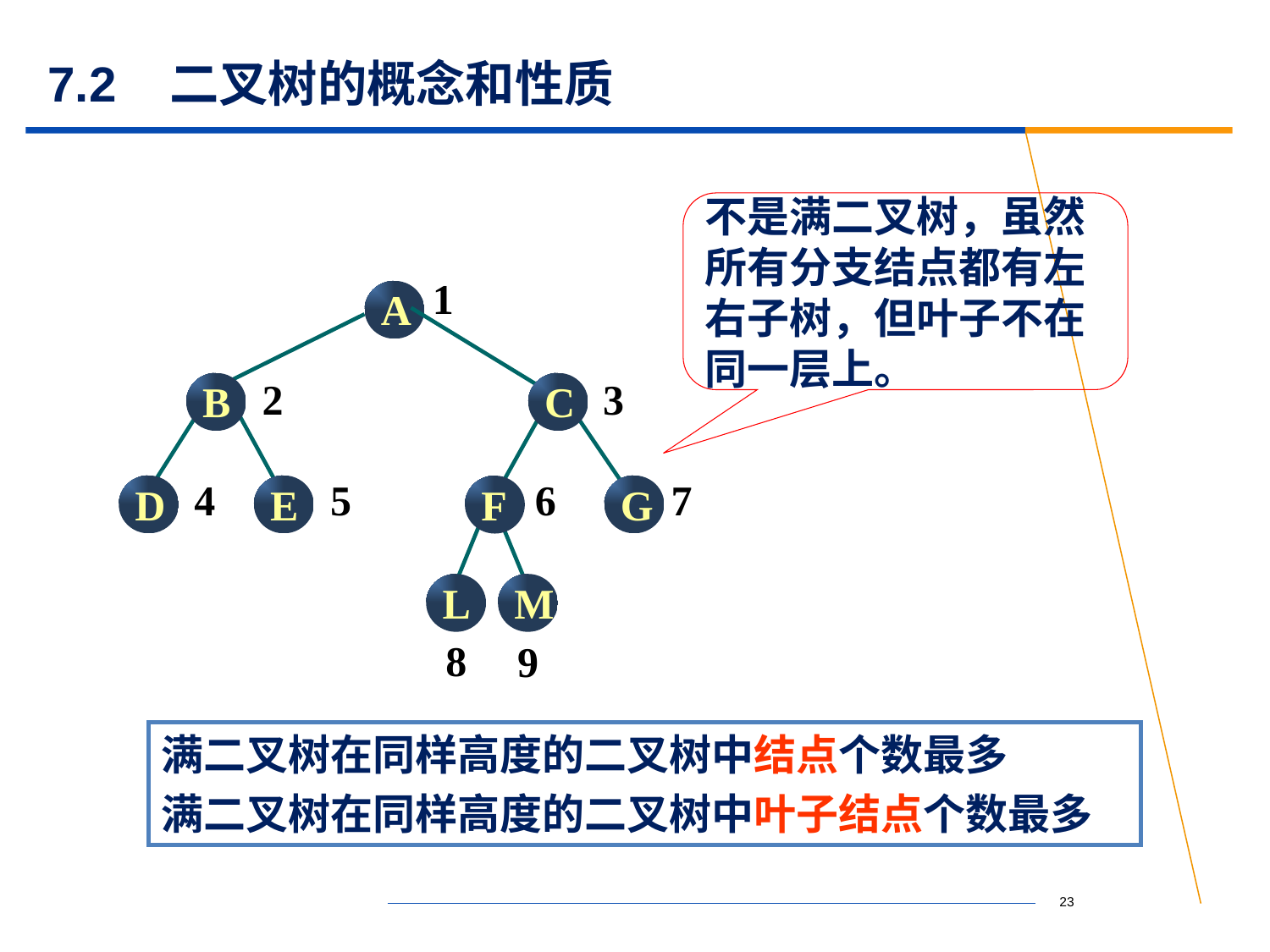

# 7.2   二叉树的概念和性质
不是满二叉树，虽然所有分支结点都有左右子树，但叶子不在同一层上。
1
A

2
3
B
C

4
5
6
7
D
E
G
F

L
M
8
9
满二叉树在同样高度的二叉树中结点个数最多
满二叉树在同样高度的二叉树中叶子结点个数最多